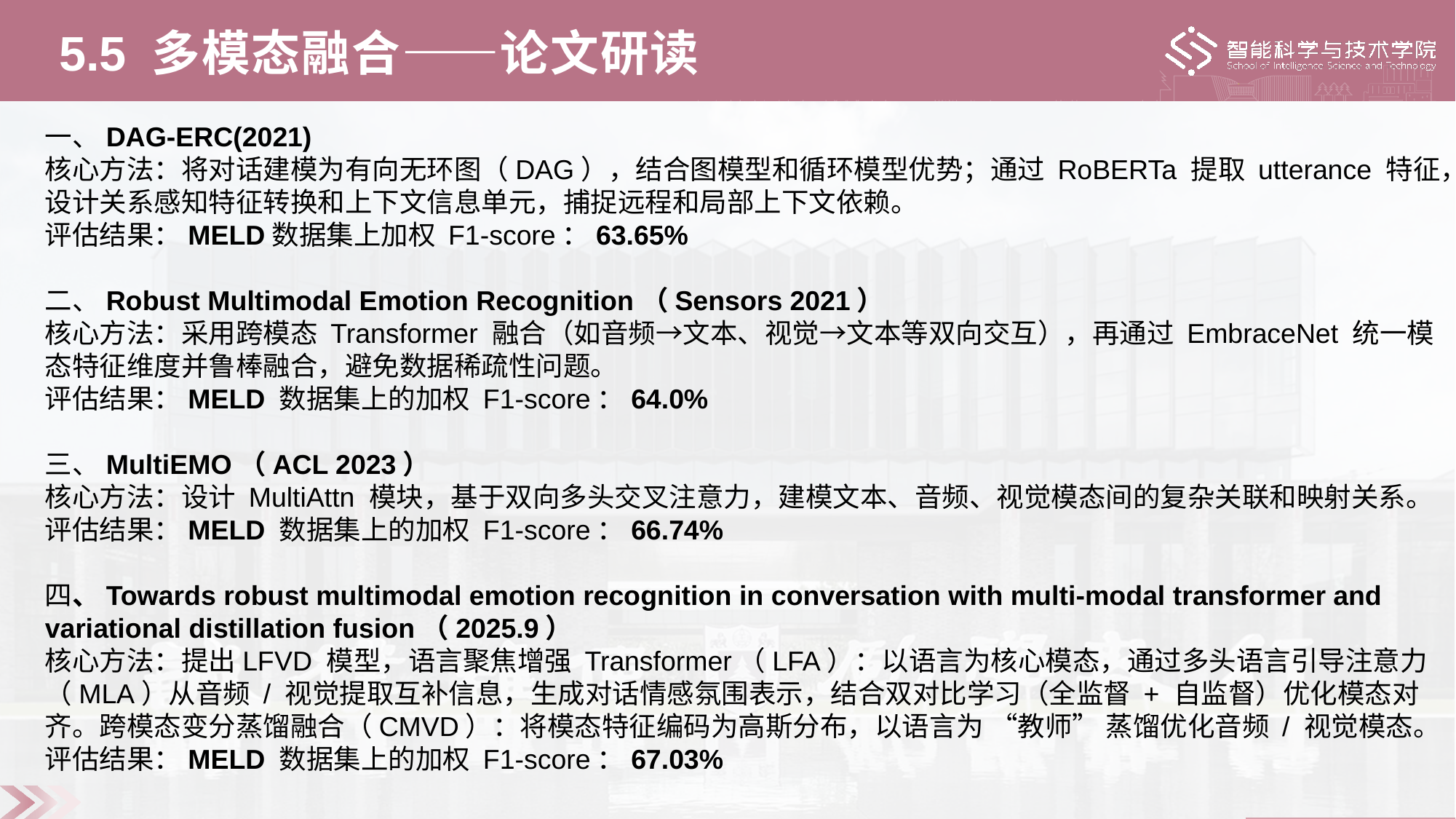

5.5 多模态融合——论文研读
一、DAG-ERC(2021)
核心方法：将对话建模为有向无环图（DAG），结合图模型和循环模型优势；通过 RoBERTa 提取 utterance 特征，设计关系感知特征转换和上下文信息单元，捕捉远程和局部上下文依赖。
评估结果：MELD数据集上加权 F1-score：63.65%

二、Robust Multimodal Emotion Recognition（Sensors 2021）
核心方法：采用跨模态 Transformer 融合（如音频→文本、视觉→文本等双向交互），再通过 EmbraceNet 统一模态特征维度并鲁棒融合，避免数据稀疏性问题。
评估结果：MELD 数据集上的加权 F1-score：64.0%

三、MultiEMO（ACL 2023）
核心方法：设计 MultiAttn 模块，基于双向多头交叉注意力，建模文本、音频、视觉模态间的复杂关联和映射关系。
评估结果：MELD 数据集上的加权 F1-score：66.74%

四、Towards robust multimodal emotion recognition in conversation with multi-modal transformer and variational distillation fusion（2025.9）
核心方法：提出LFVD 模型，语言聚焦增强 Transformer（LFA）：以语言为核心模态，通过多头语言引导注意力（MLA）从音频 / 视觉提取互补信息，生成对话情感氛围表示，结合双对比学习（全监督 + 自监督）优化模态对齐。跨模态变分蒸馏融合（CMVD）：将模态特征编码为高斯分布，以语言为 “教师” 蒸馏优化音频 / 视觉模态。
评估结果：MELD 数据集上的加权 F1-score：67.03%
22